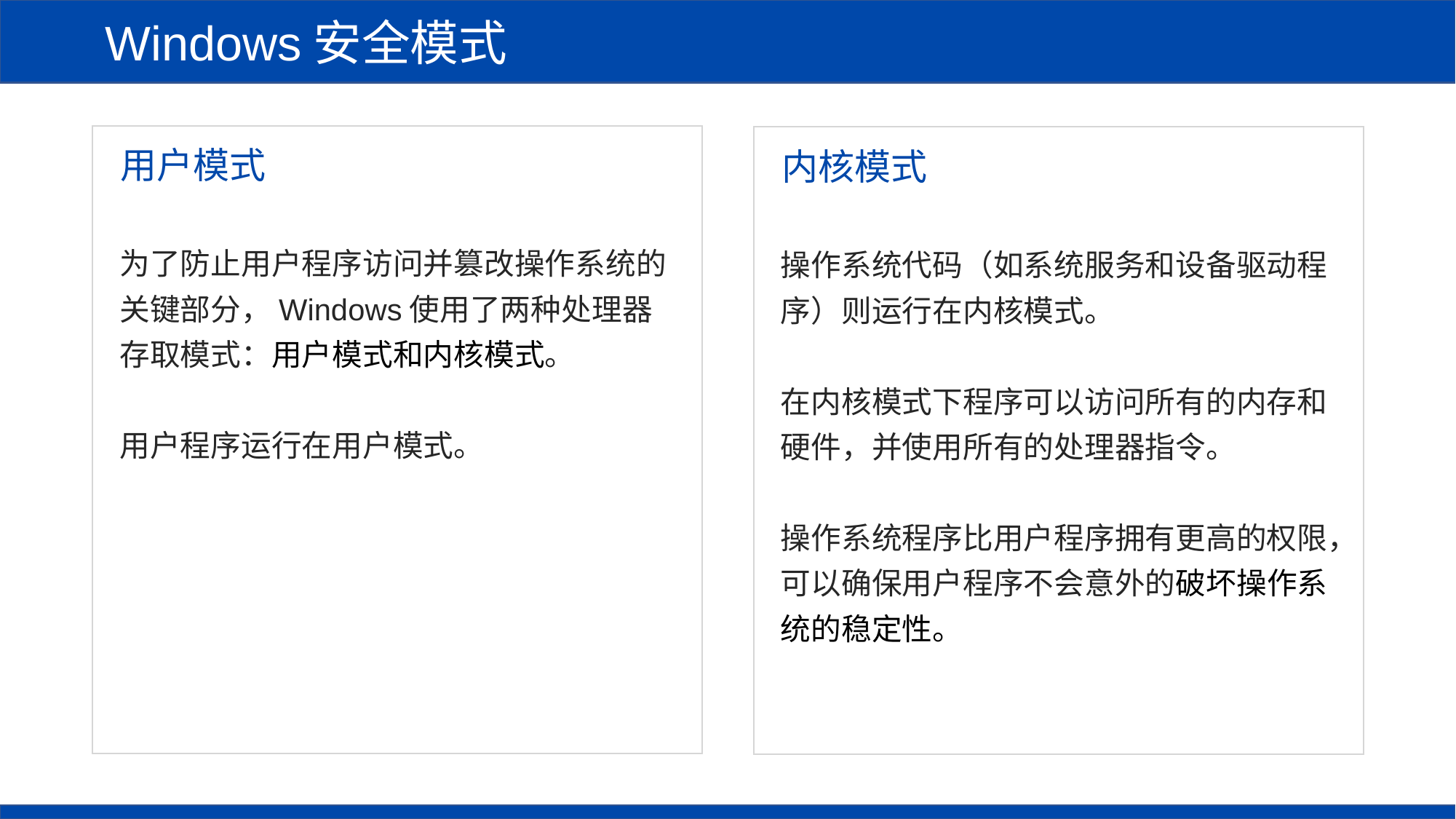

Windows安全模式

用户模式
内核模式
为了防止用户程序访问并篡改操作系统的关键部分，Windows使用了两种处理器存取模式：用户模式和内核模式。

用户程序运行在用户模式。
操作系统代码（如系统服务和设备驱动程序）则运行在内核模式。

在内核模式下程序可以访问所有的内存和硬件，并使用所有的处理器指令。

操作系统程序比用户程序拥有更高的权限，可以确保用户程序不会意外的破坏操作系统的稳定性。